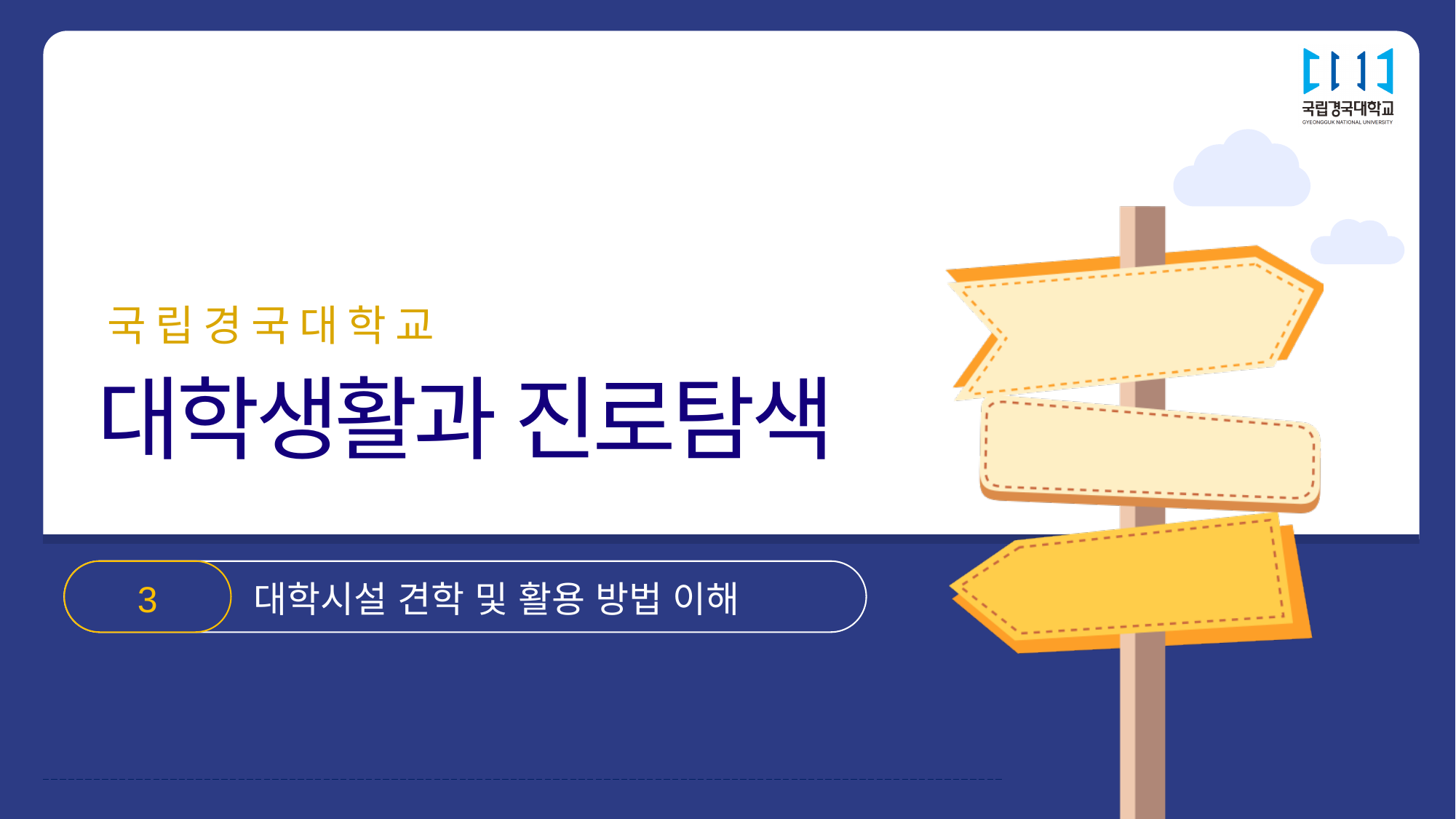

3
대학시설 견학 및 활용 방법 이해